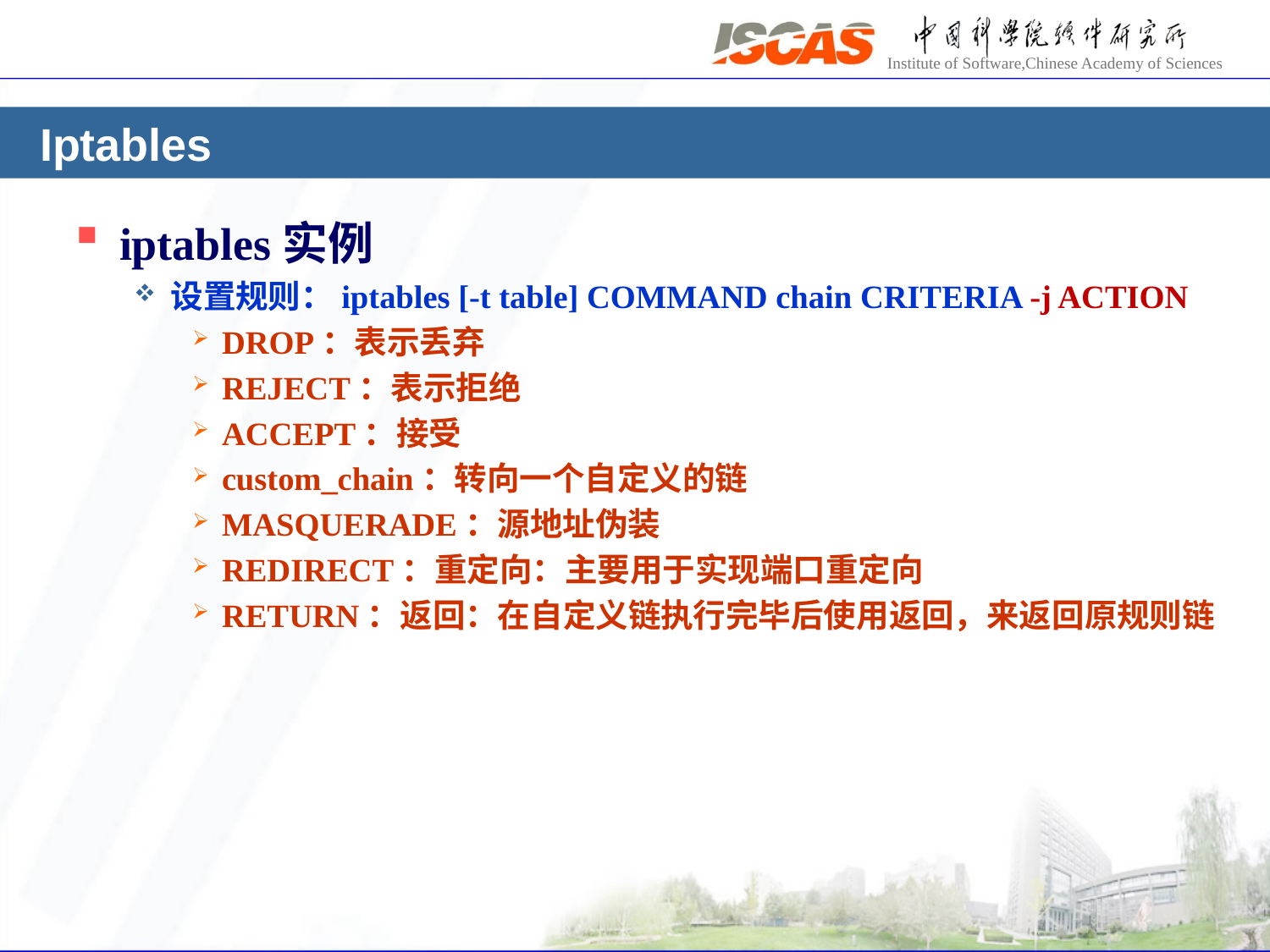

# Iptables
iptables实例
设置规则：iptables [-t table] COMMAND chain CRITERIA -j ACTION
DROP：表示丢弃
REJECT：表示拒绝
ACCEPT：接受
custom_chain：转向一个自定义的链
MASQUERADE：源地址伪装
REDIRECT：重定向：主要用于实现端口重定向
RETURN：返回：在自定义链执行完毕后使用返回，来返回原规则链